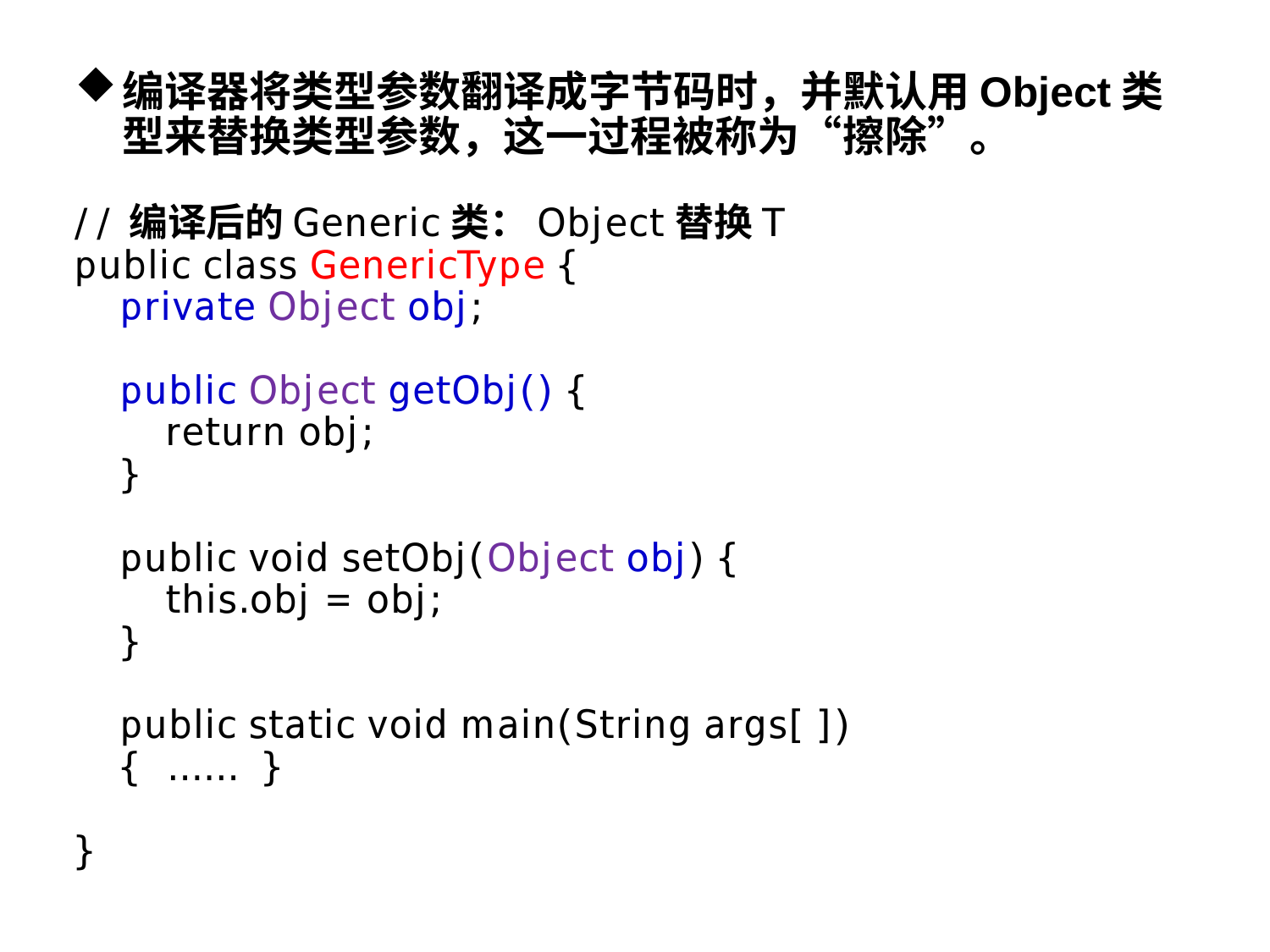

编译器将类型参数翻译成字节码时，并默认用Object类型来替换类型参数，这一过程被称为“擦除”。

//编译后的Generic类：Object替换T
public class GenericType {
    private Object obj;

    public Object getObj() {
        return obj;
    }

    public void setObj(Object obj) {
        this.obj = obj;
    }

    public static void main(String args[ ])
    {  ......  }

}